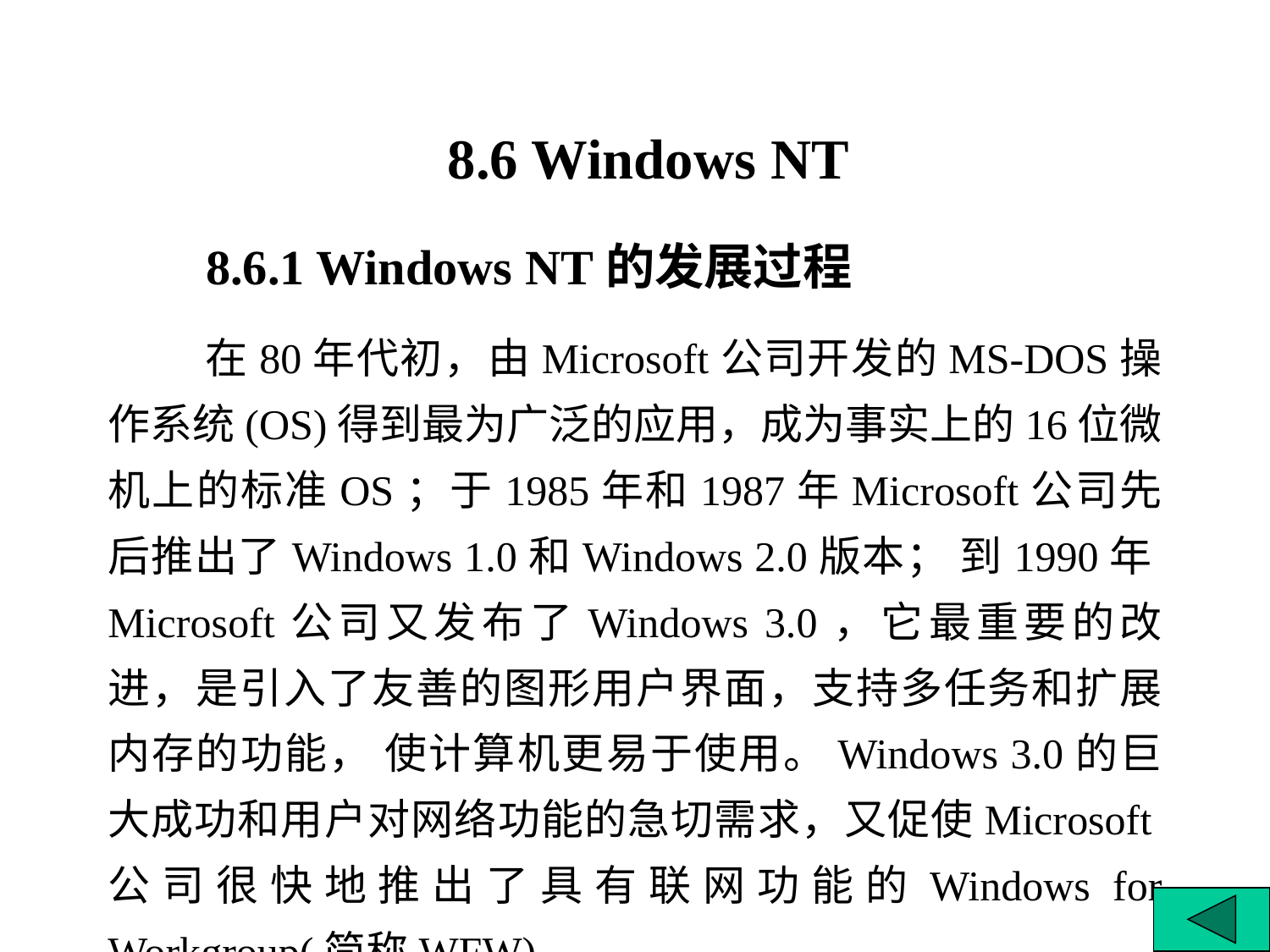

8.6 Windows NT
        8.6.1 Windows NT的发展过程
        在80年代初，由Microsoft公司开发的MS-DOS操作系统(OS)得到最为广泛的应用，成为事实上的16位微机上的标准OS；于1985年和1987年Microsoft公司先后推出了Windows 1.0和Windows 2.0版本； 到1990年Microsoft公司又发布了Windows 3.0，它最重要的改进，是引入了友善的图形用户界面，支持多任务和扩展内存的功能， 使计算机更易于使用。Windows 3.0的巨大成功和用户对网络功能的急切需求，又促使Microsoft公司很快地推出了具有联网功能的Windows for Workgroup(简称WFW)。